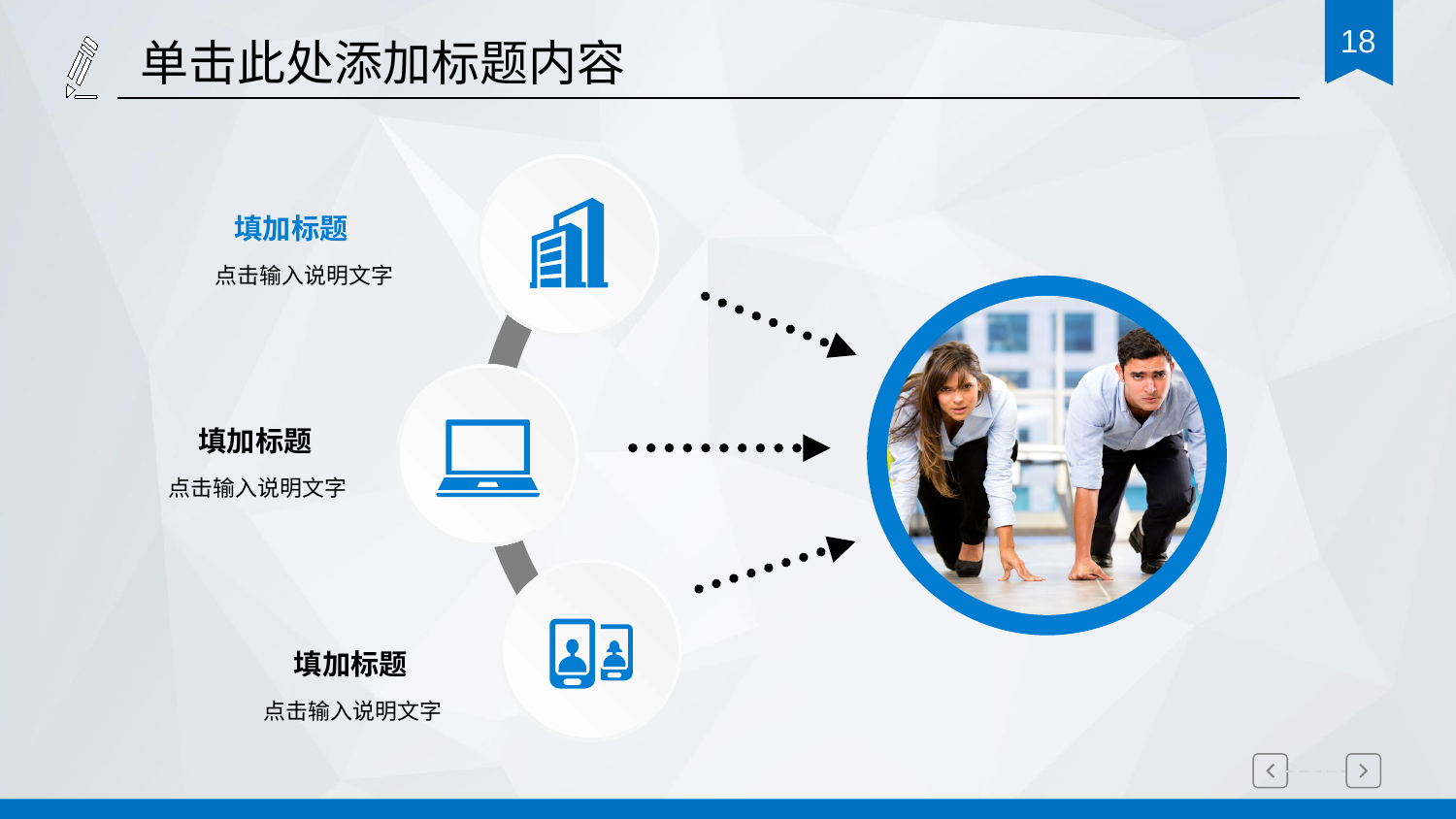

单击此处添加标题内容

填加标题
点击输入说明文字

填加标题

点击输入说明文字

填加标题
点击输入说明文字